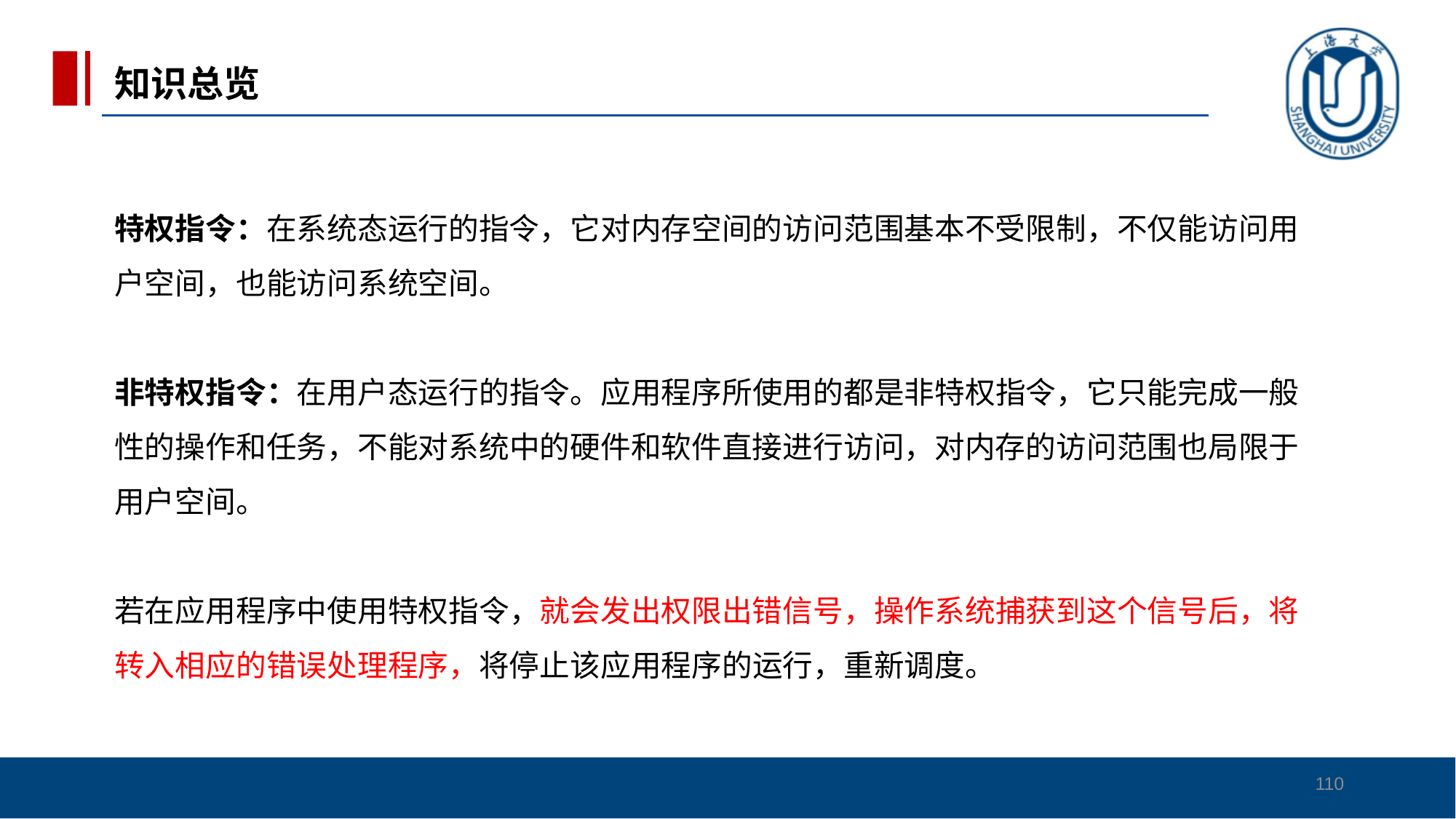

知识总览
特权指令：在系统态运行的指令，它对内存空间的访问范围基本不受限制，不仅能访问用户空间，也能访问系统空间。

非特权指令：在用户态运行的指令。应用程序所使用的都是非特权指令，它只能完成一般性的操作和任务，不能对系统中的硬件和软件直接进行访问，对内存的访问范围也局限于用户空间。

若在应用程序中使用特权指令，就会发出权限出错信号，操作系统捕获到这个信号后，将转入相应的错误处理程序，将停止该应用程序的运行，重新调度。
110